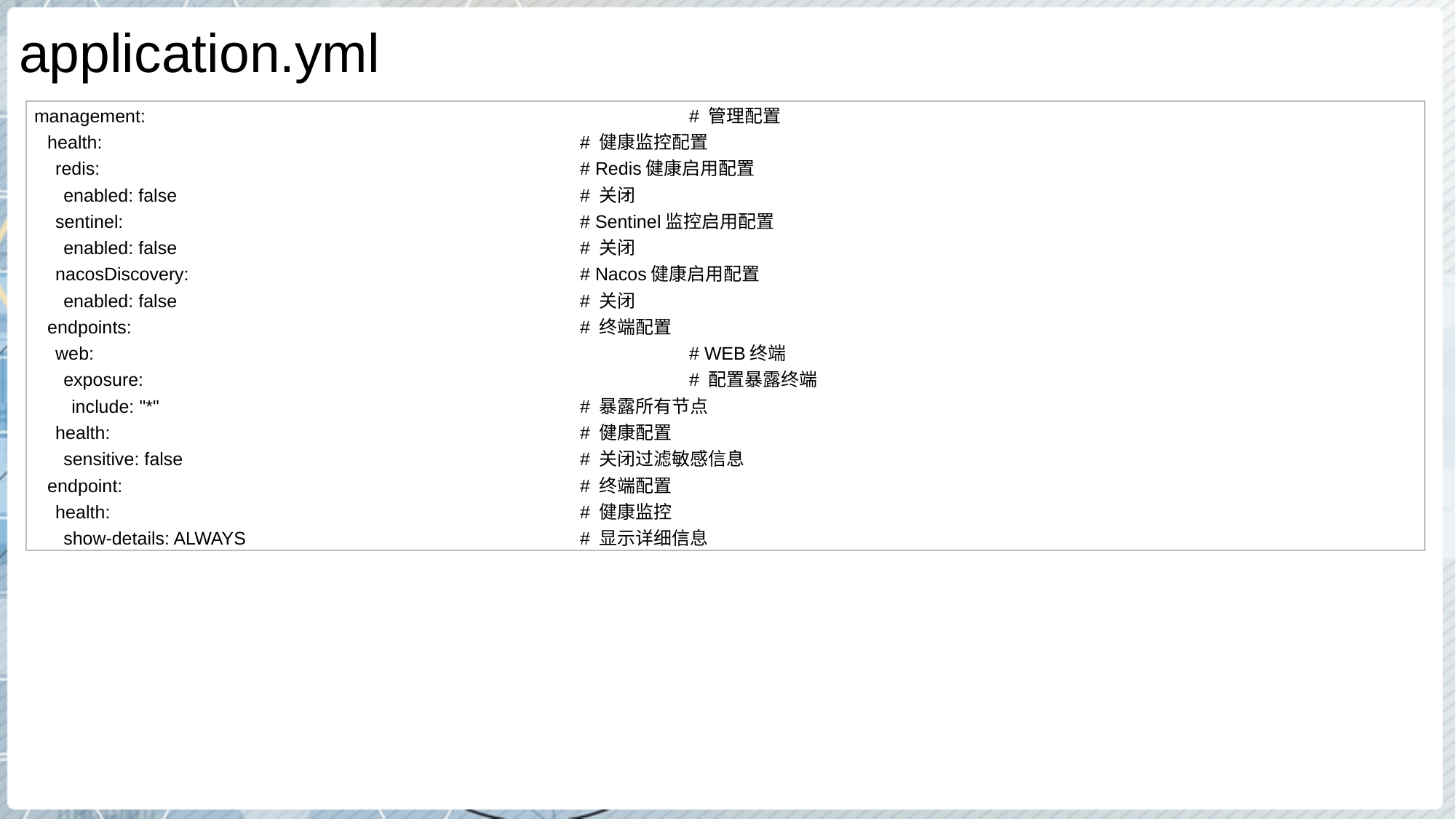

# application.yml
| management: # 管理配置 health: # 健康监控配置 redis: # Redis健康启用配置 enabled: false # 关闭 sentinel: # Sentinel监控启用配置 enabled: false # 关闭 nacosDiscovery: # Nacos健康启用配置 enabled: false # 关闭 endpoints: # 终端配置 web: # WEB终端 exposure: # 配置暴露终端 include: "\*" # 暴露所有节点 health: # 健康配置 sensitive: false # 关闭过滤敏感信息 endpoint: # 终端配置 health: # 健康监控 show-details: ALWAYS # 显示详细信息 |
| --- |